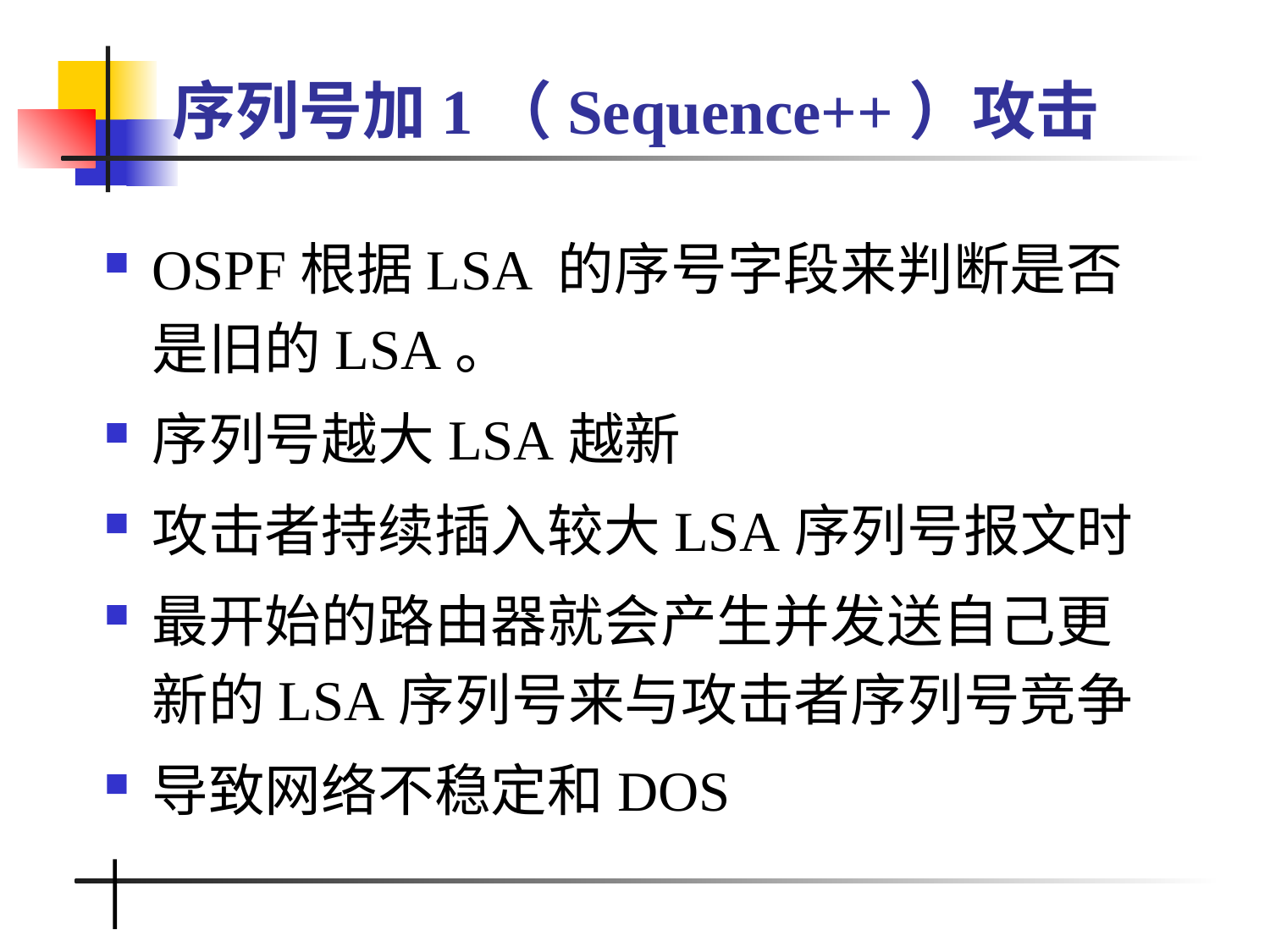

# 序列号加1（Sequence++）攻击
OSPF根据LSA 的序号字段来判断是否是旧的LSA。
序列号越大LSA越新
攻击者持续插入较大LSA序列号报文时
最开始的路由器就会产生并发送自己更新的LSA序列号来与攻击者序列号竞争
导致网络不稳定和DOS